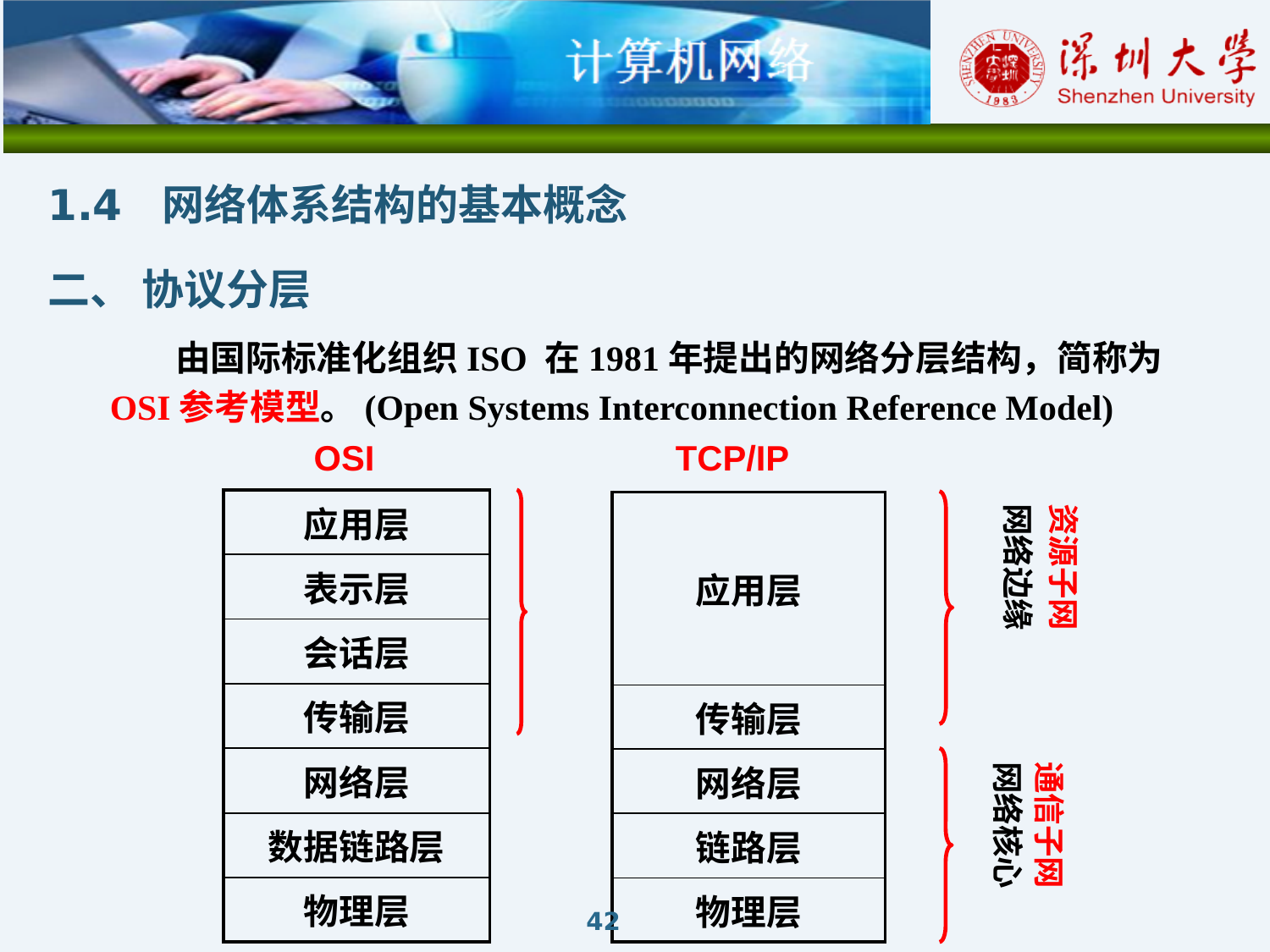

1.4  网络体系结构的基本概念
二、 协议分层

             由国际标准化组织ISO 在1981年提出的网络分层结构，简称为OSI参考模型。(Open Systems Interconnection Reference Model)
        OSI
TCP/IP
| 应用层 |
| --- |
| 表示层 |
| 会话层 |
| 传输层 |
| 网络层 |
| 数据链路层 |
| 物理层 |

资源子网
网络边缘
| 应用层 |
| --- |
| 传输层 |
| 网络层 |
| 链路层 |
| 物理层 |

通信子网
网络核心
42